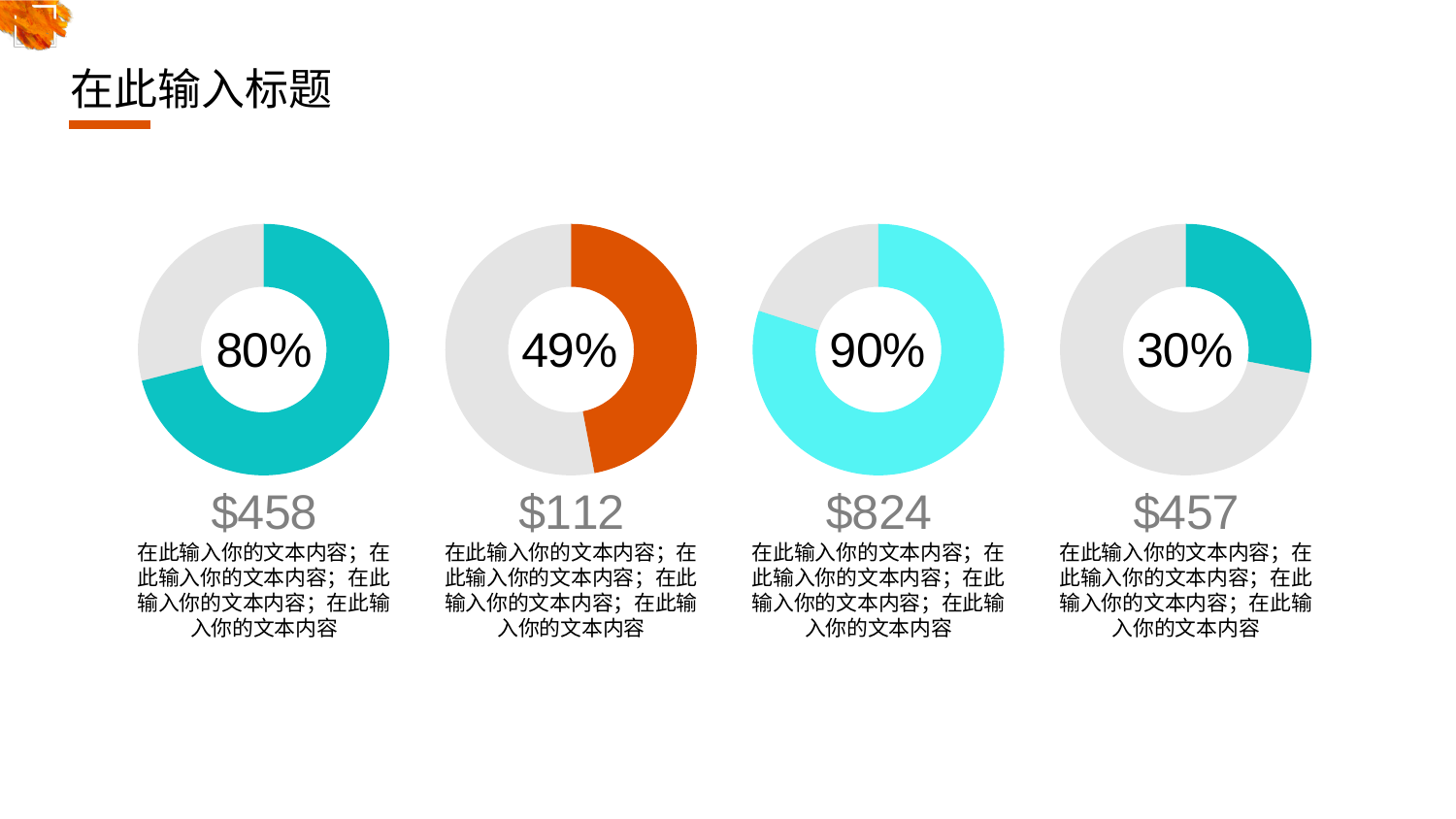

# 在此输入标题

### Chart

| Category | Sales |
|---|---|
| 1st Qtr | 71.0 |
| 2nd Qtr | 29.0 |

### Chart

| Category | Sales |
|---|---|
| 1st Qtr | 47.0 |
| 2nd Qtr | 53.0 |

### Chart

| Category | Sales |
|---|---|
| 1st Qtr | 80.0 |
| 2nd Qtr | 20.0 |

### Chart

| Category | Sales |
|---|---|
| 1st Qtr | 28.0 |
| 2nd Qtr | 72.0 |
80%
49%
90%
30%
$458
在此输入你的文本内容；在此输入你的文本内容；在此输入你的文本内容；在此输入你的文本内容
$112
在此输入你的文本内容；在此输入你的文本内容；在此输入你的文本内容；在此输入你的文本内容
$824
在此输入你的文本内容；在此输入你的文本内容；在此输入你的文本内容；在此输入你的文本内容
$457
在此输入你的文本内容；在此输入你的文本内容；在此输入你的文本内容；在此输入你的文本内容